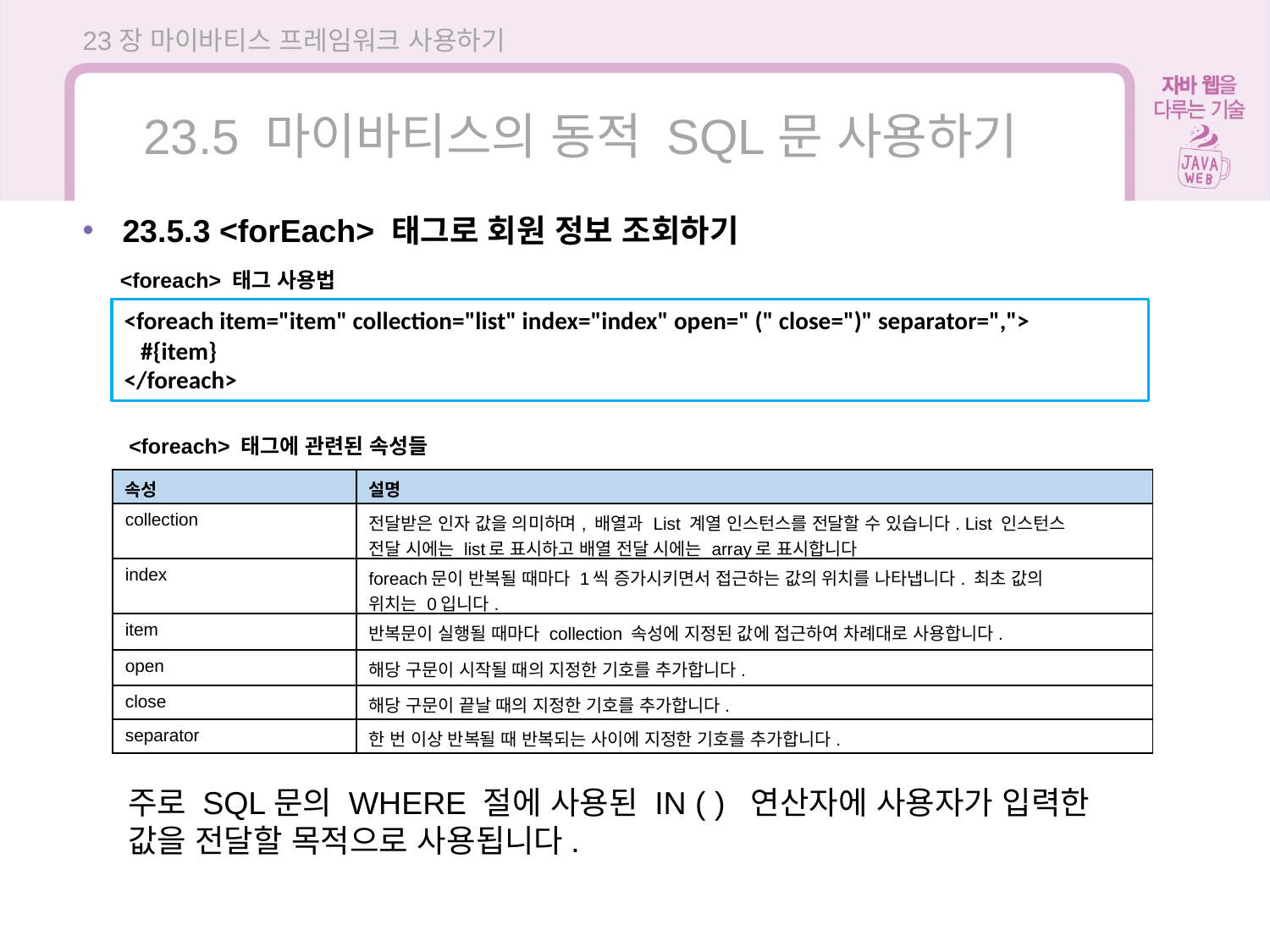

23장 마이바티스 프레임워크 사용하기
23.5 마이바티스의 동적 SQL문 사용하기
23.5.3 <forEach> 태그로 회원 정보 조회하기
<foreach> 태그 사용법
<foreach item="item" collection="list" index="index" open=" (" close=")" separator=",">
   #{item}
</foreach>
<foreach> 태그에 관련된 속성들
| 속성 | 설명 |
| --- | --- |
| collection | 전달받은 인자 값을 의미하며, 배열과 List 계열 인스턴스를 전달할 수 있습니다. List 인스턴스 전달 시에는 list로 표시하고 배열 전달 시에는 array로 표시합니다 |
| index | foreach문이 반복될 때마다 1씩 증가시키면서 접근하는 값의 위치를 나타냅니다. 최초 값의 위치는 0입니다. |
| item | 반복문이 실행될 때마다 collection 속성에 지정된 값에 접근하여 차례대로 사용합니다. |
| open | 해당 구문이 시작될 때의 지정한 기호를 추가합니다. |
| close | 해당 구문이 끝날 때의 지정한 기호를 추가합니다. |
| separator | 한 번 이상 반복될 때 반복되는 사이에 지정한 기호를 추가합니다. |
주로 SQL문의 WHERE 절에 사용된 IN ( )  연산자에 사용자가 입력한
값을 전달할 목적으로 사용됩니다.